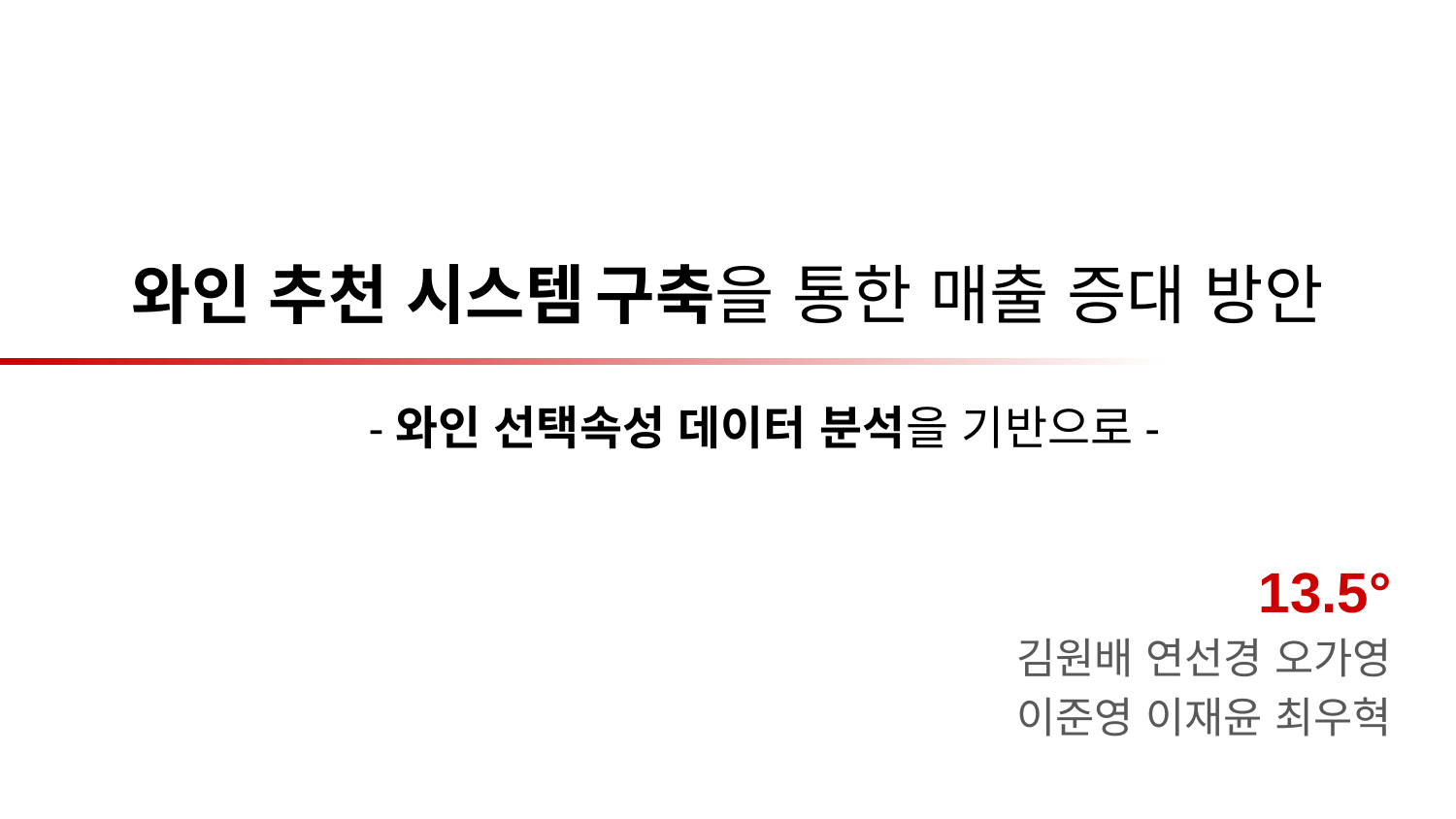

# 와인 추천 시스템 구축을 통한 매출 증대 방안

-와인 선택속성 데이터 분석을 기반으로-

13.5°
김원배 연선경 오가영
이준영 이재윤 최우혁